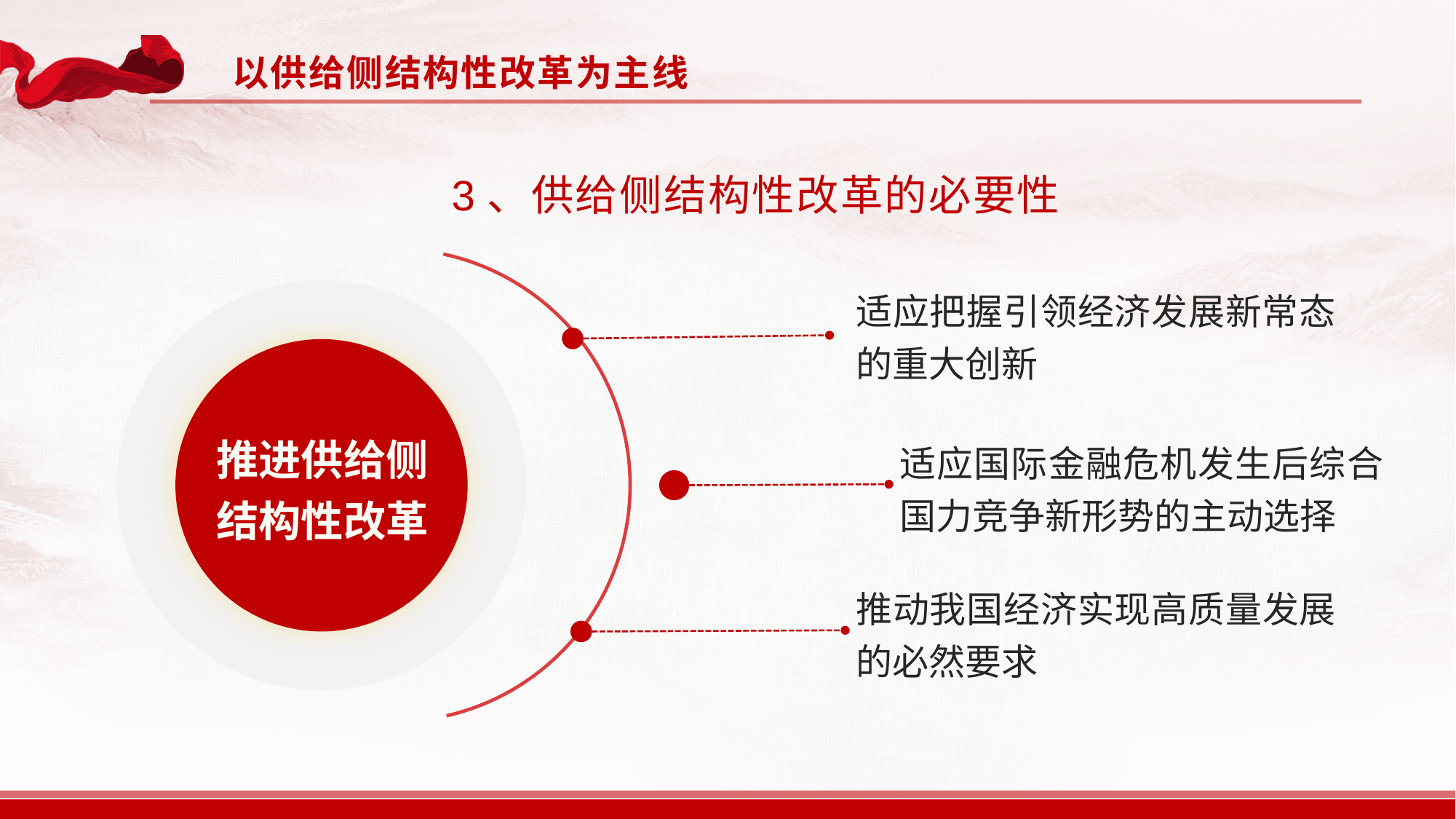

以供给侧结构性改革为主线
3、供给侧结构性改革的必要性

适应把握引领经济发展新常态的重大创新

推进供给侧
结构性改革
适应国际金融危机发生后综合国力竞争新形势的主动选择

推动我国经济实现高质量发展的必然要求